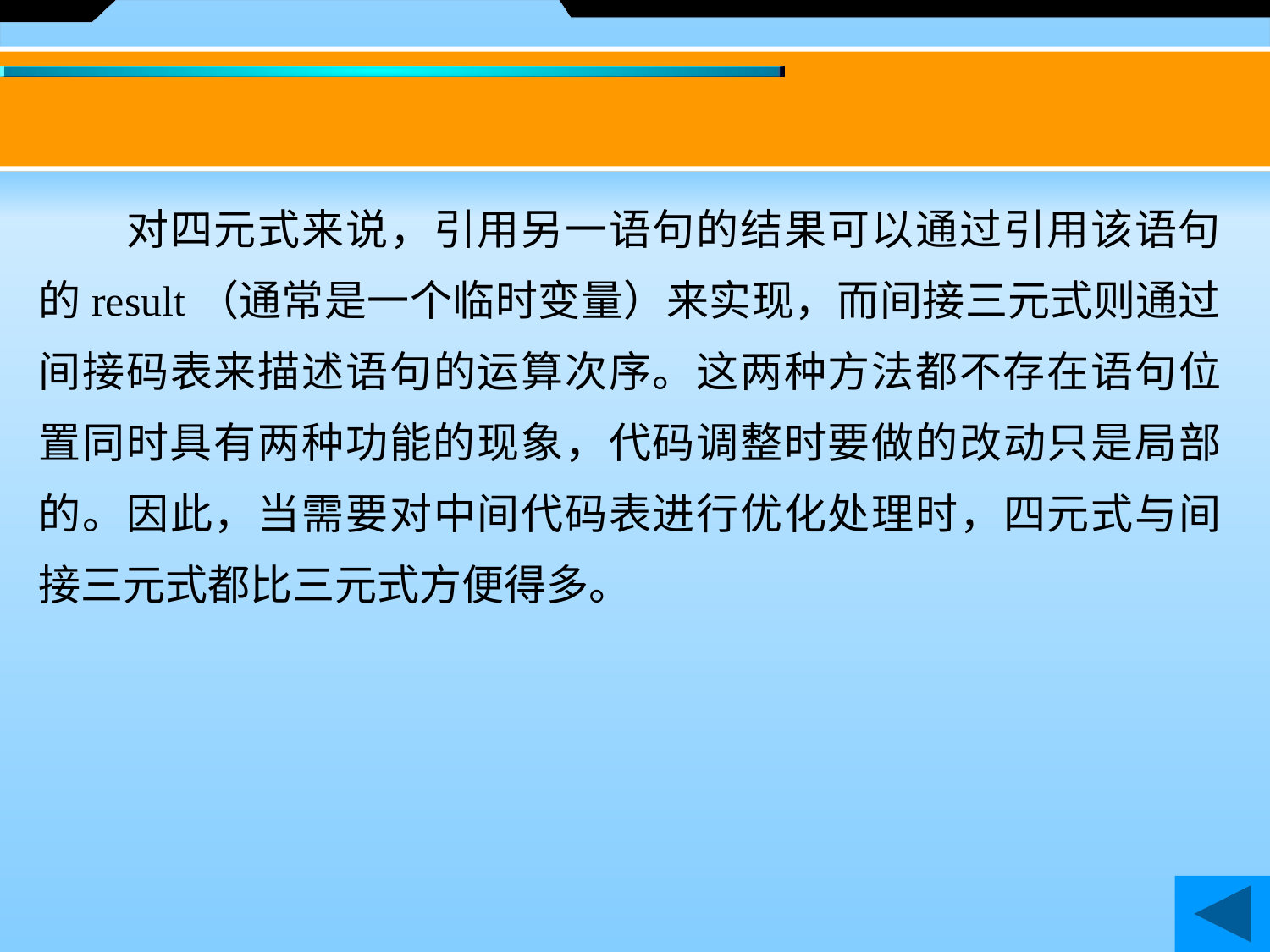

对四元式来说，引用另一语句的结果可以通过引用该语句的result（通常是一个临时变量）来实现，而间接三元式则通过间接码表来描述语句的运算次序。这两种方法都不存在语句位置同时具有两种功能的现象，代码调整时要做的改动只是局部的。因此，当需要对中间代码表进行优化处理时，四元式与间接三元式都比三元式方便得多。